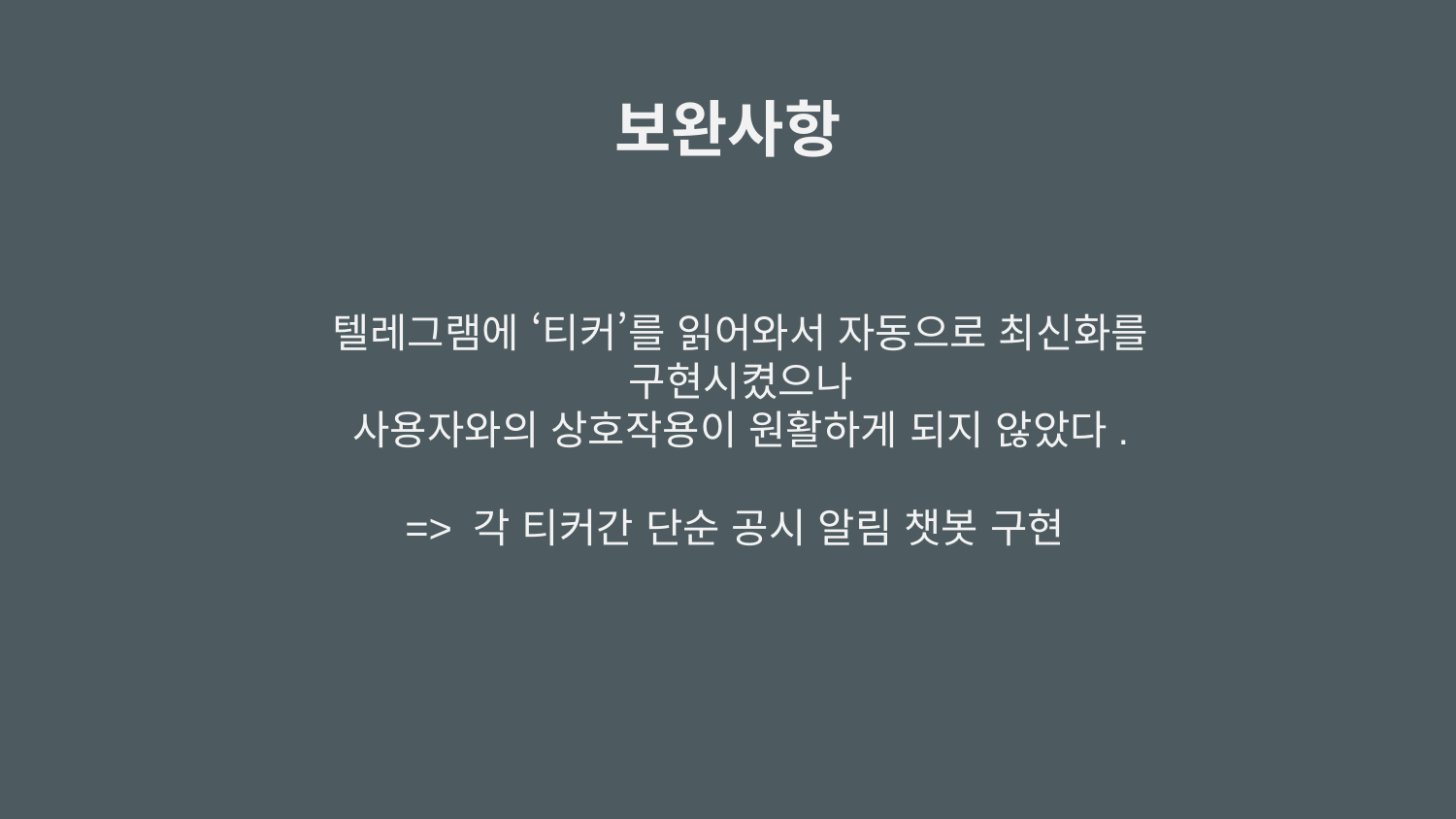

보완사항
텔레그램에 ‘티커’를 읽어와서 자동으로 최신화를 구현시켰으나
사용자와의 상호작용이 원활하게 되지 않았다.

=> 각 티커간 단순 공시 알림 챗봇 구현